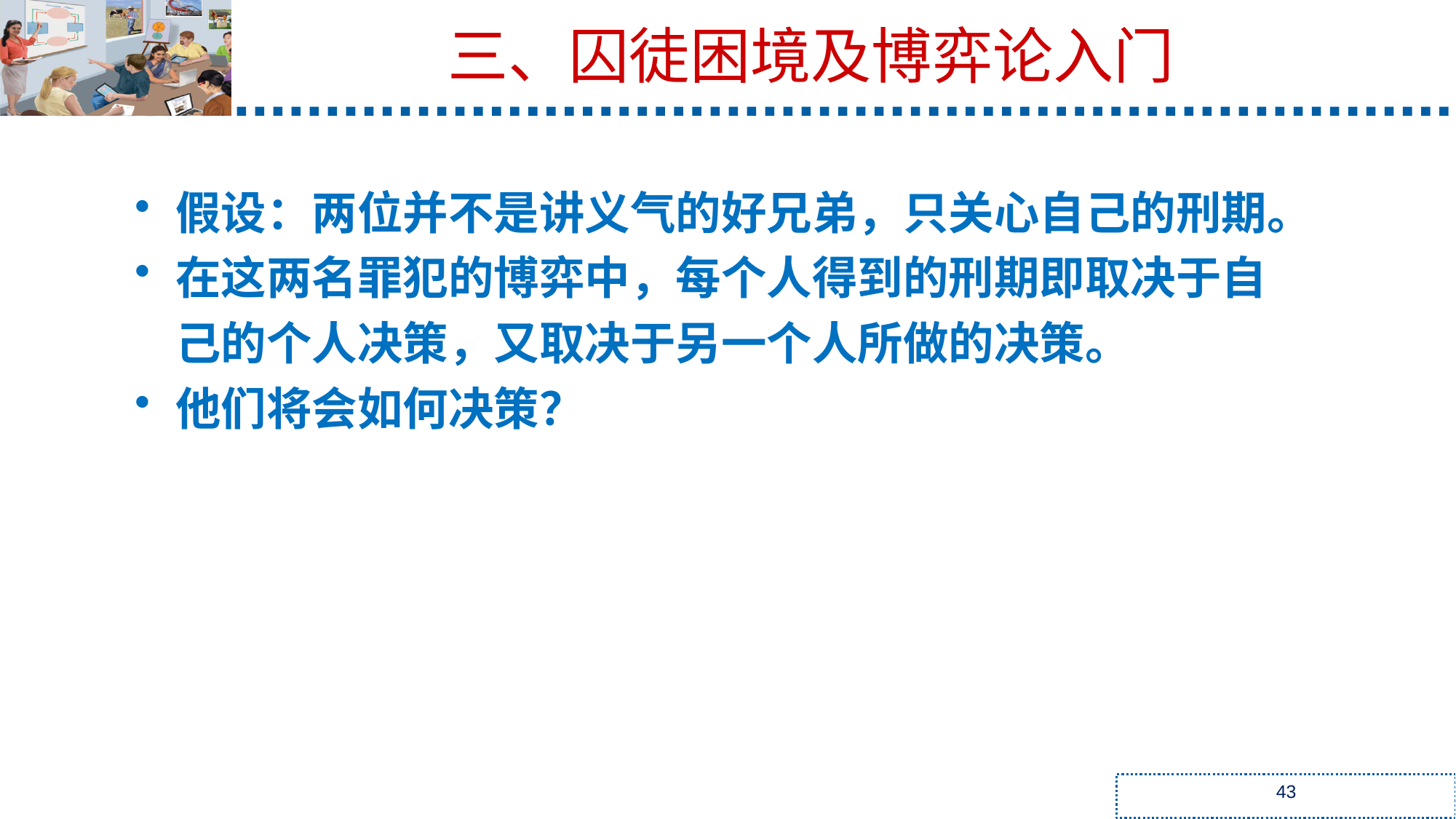

三、囚徒困境及博弈论入门

假设：两位并不是讲义气的好兄弟，只关心自己的刑期。
在这两名罪犯的博弈中，每个人得到的刑期即取决于自己的个人决策，又取决于另一个人所做的决策。
他们将会如何决策？

43